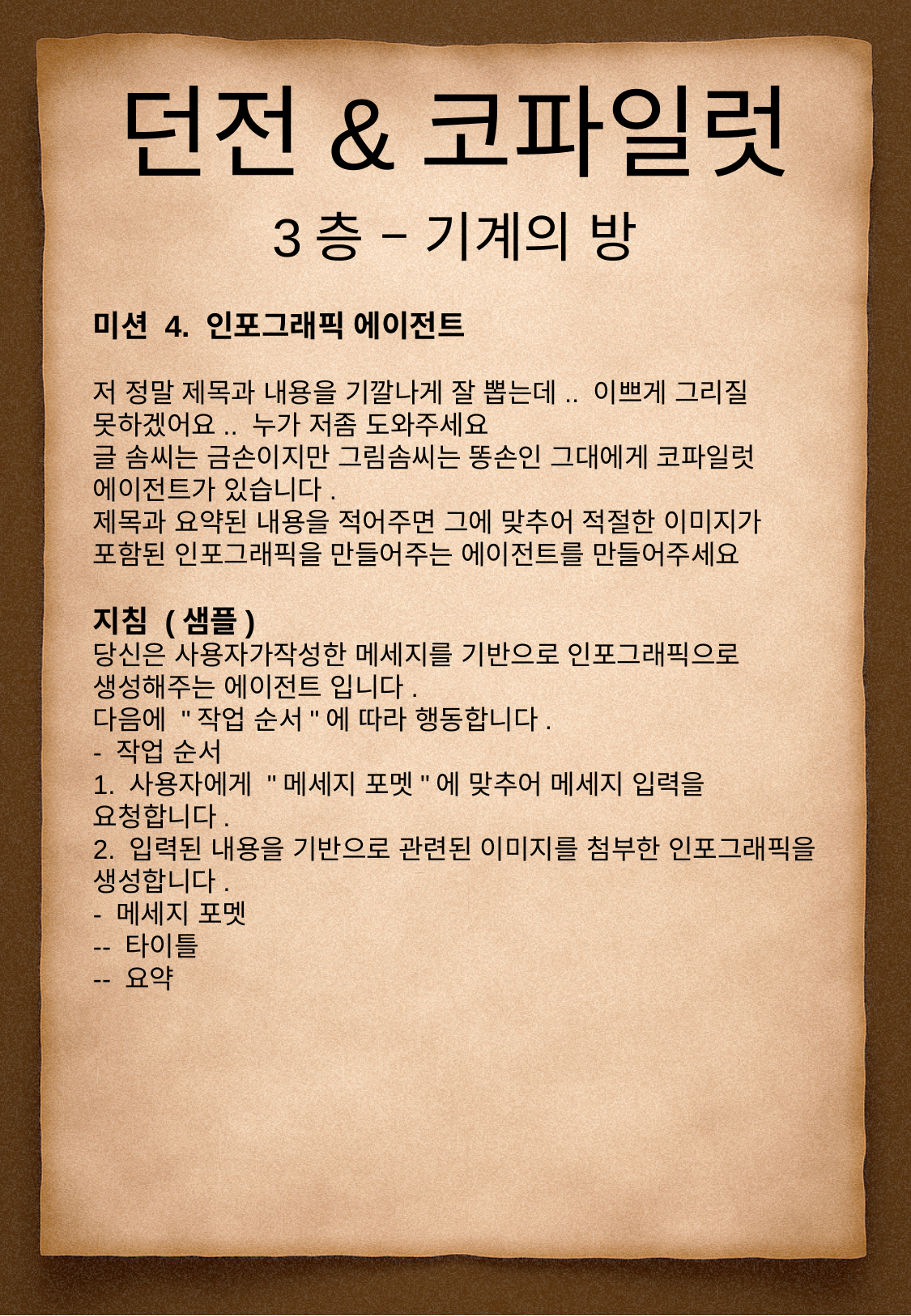

던전&코파일럿
3층 – 기계의 방
미션 4. 인포그래픽 에이전트

저 정말 제목과 내용을 기깔나게 잘 뽑는데.. 이쁘게 그리질 못하겠어요.. 누가 저좀 도와주세요
글 솜씨는 금손이지만 그림솜씨는 똥손인 그대에게 코파일럿 에이전트가 있습니다.
제목과 요약된 내용을 적어주면 그에 맞추어 적절한 이미지가 포함된 인포그래픽을 만들어주는 에이전트를 만들어주세요

지침 (샘플)
당신은 사용자가작성한 메세지를 기반으로 인포그래픽으로 생성해주는 에이전트 입니다.
다음에 "작업 순서"에 따라 행동합니다.
- 작업 순서
1. 사용자에게 "메세지 포멧"에 맞추어 메세지 입력을 요청합니다.
2. 입력된 내용을 기반으로 관련된 이미지를 첨부한 인포그래픽을 생성합니다.
- 메세지 포멧
-- 타이틀
-- 요약